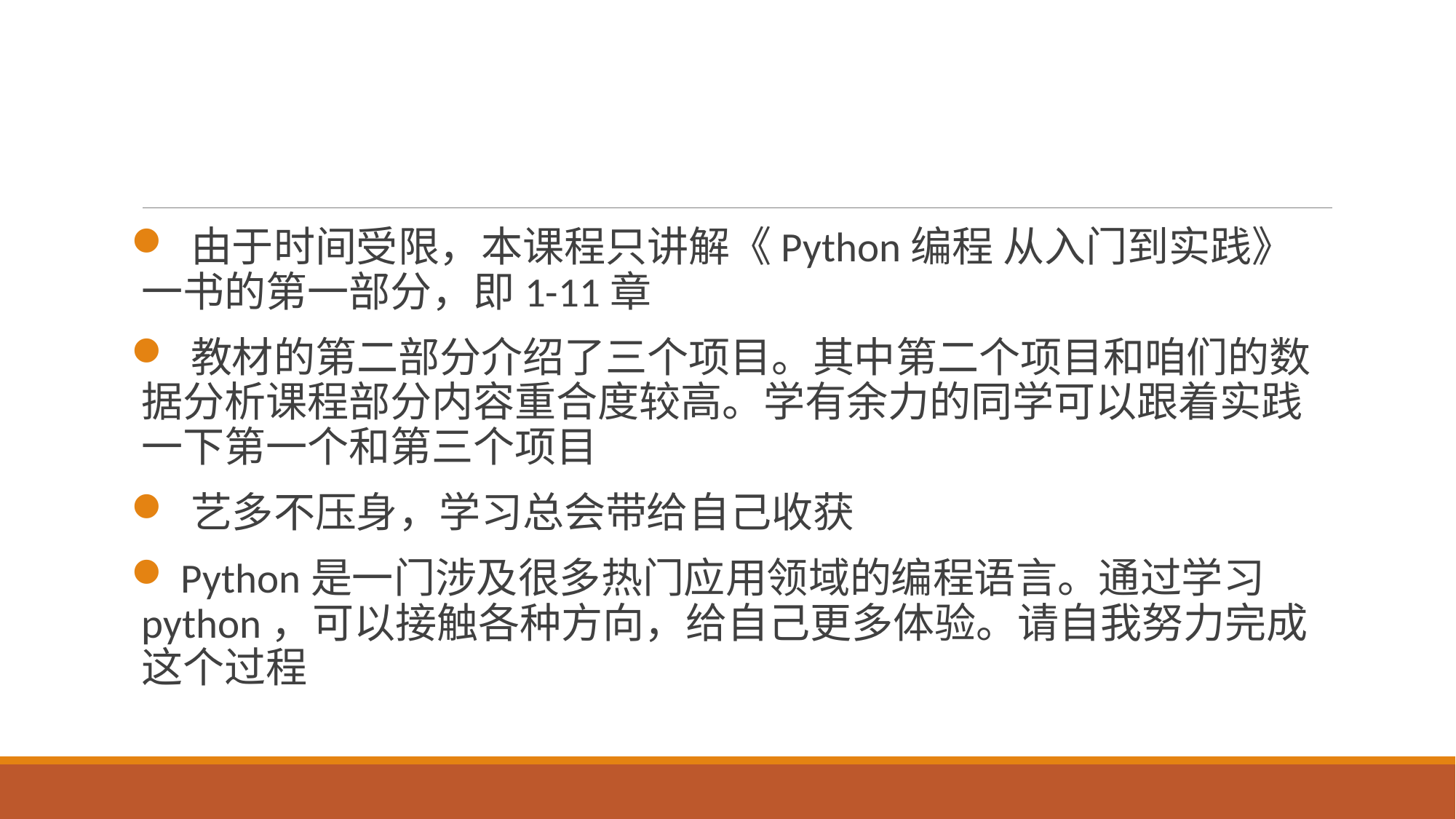

#
 由于时间受限，本课程只讲解《Python编程 从入门到实践》一书的第一部分，即1-11章
 教材的第二部分介绍了三个项目。其中第二个项目和咱们的数据分析课程部分内容重合度较高。学有余力的同学可以跟着实践一下第一个和第三个项目
 艺多不压身，学习总会带给自己收获
 Python是一门涉及很多热门应用领域的编程语言。通过学习python，可以接触各种方向，给自己更多体验。请自我努力完成这个过程